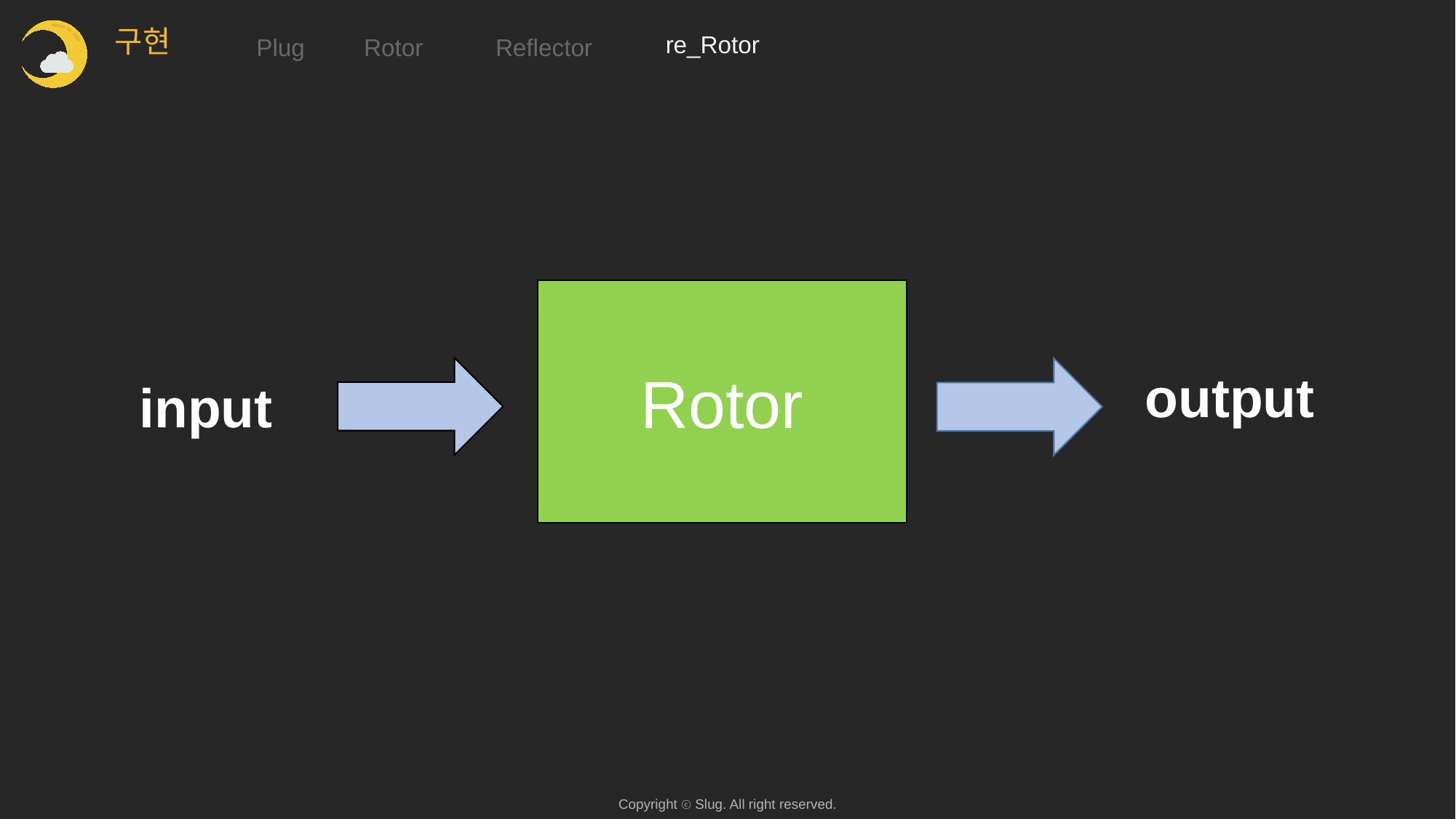

구현

re_Rotor
Reflector
Plug
Rotor
Rotor

output

input
Copyright ⓒ Slug. All right reserved.